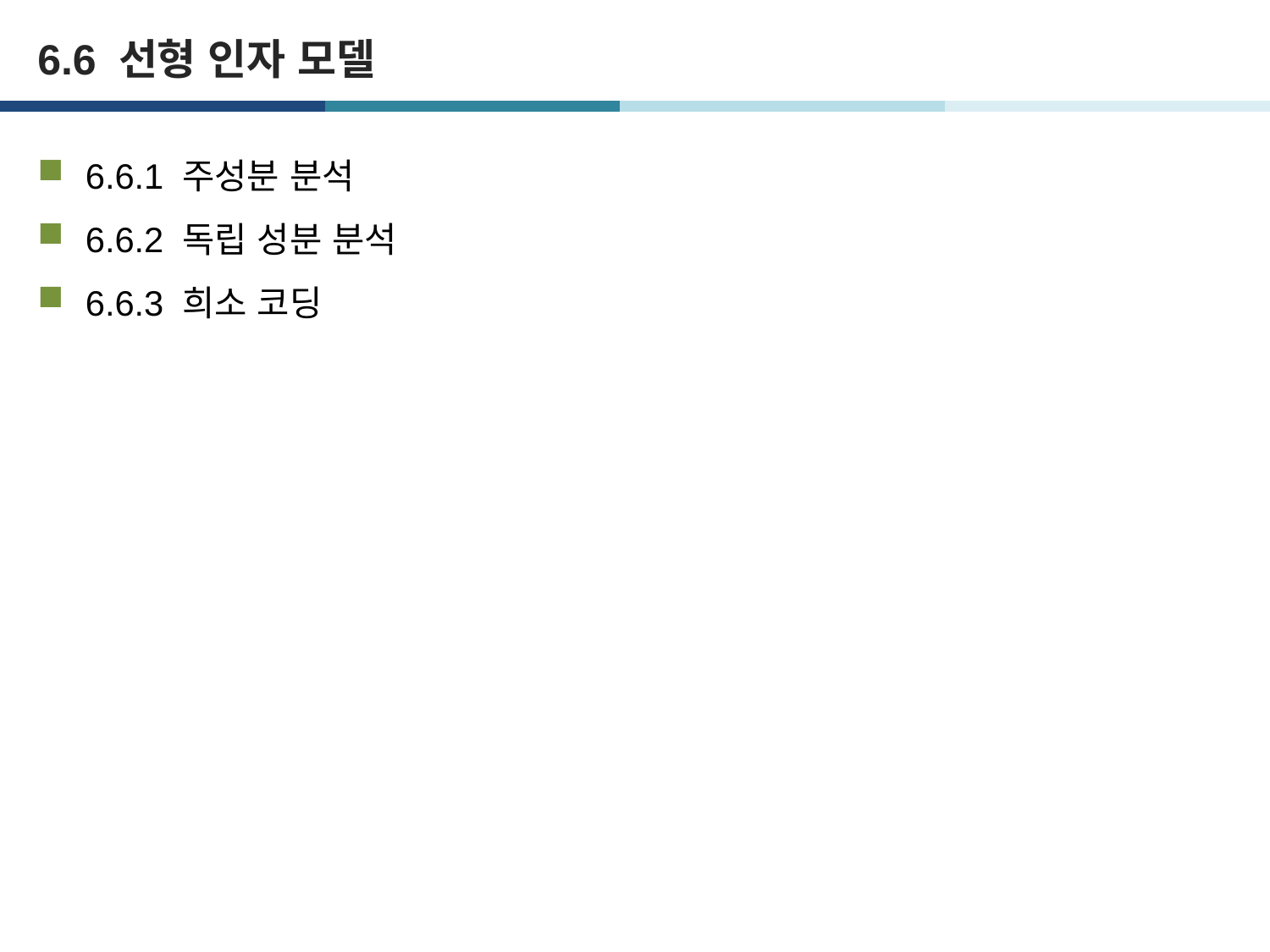

# 6.6 선형 인자 모델
6.6.1 주성분 분석
6.6.2 독립 성분 분석
6.6.3 희소 코딩